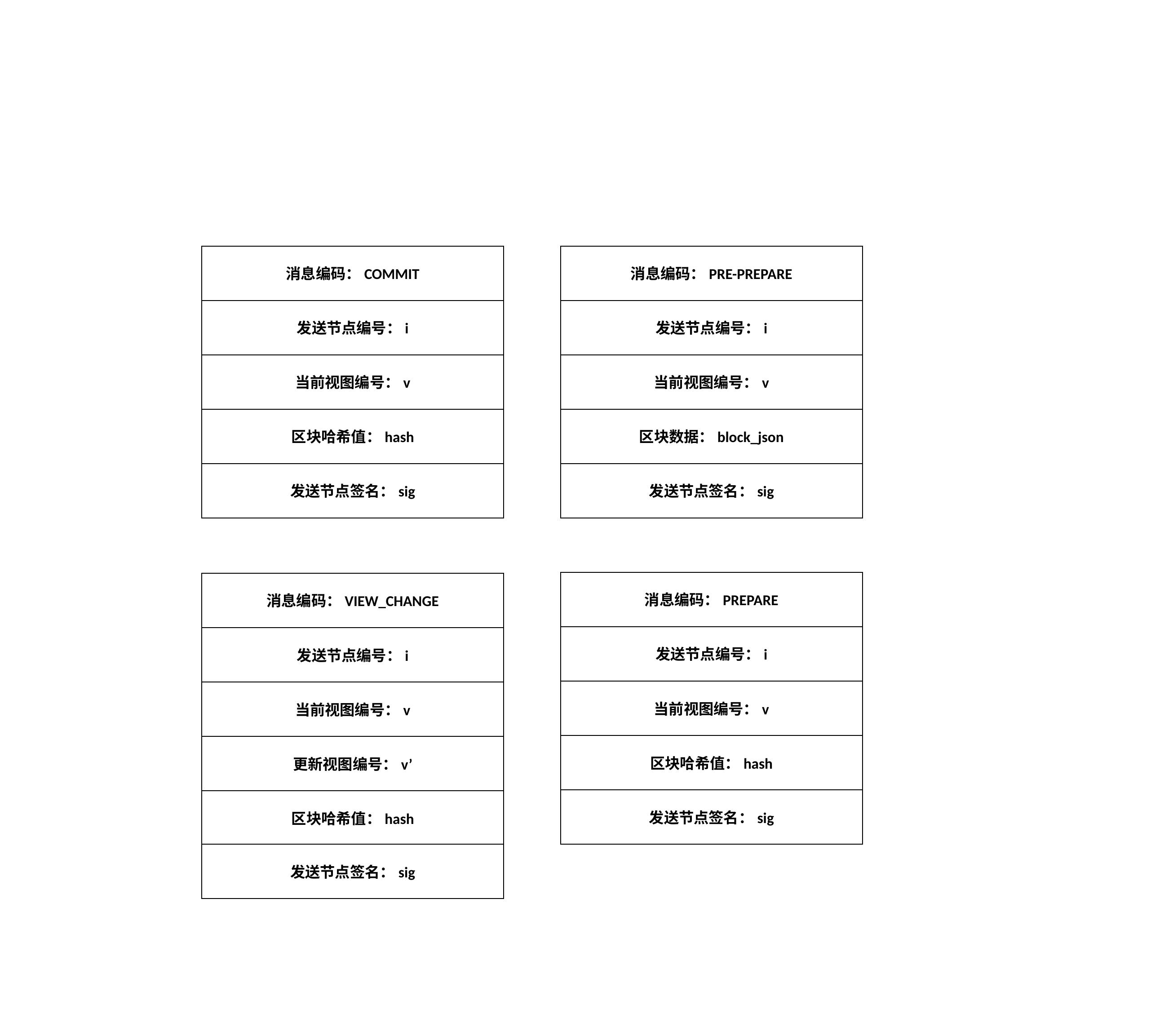

消息编码：COMMIT
消息编码：PRE-PREPARE
发送节点编号：i
发送节点编号：i
当前视图编号：v
当前视图编号：v
区块哈希值：hash
区块数据：block_json
发送节点签名：sig
发送节点签名：sig
消息编码：PREPARE
消息编码：VIEW_CHANGE
发送节点编号：i
发送节点编号：i
当前视图编号：v
当前视图编号：v
区块哈希值：hash
更新视图编号：v’
发送节点签名：sig
区块哈希值：hash
发送节点签名：sig